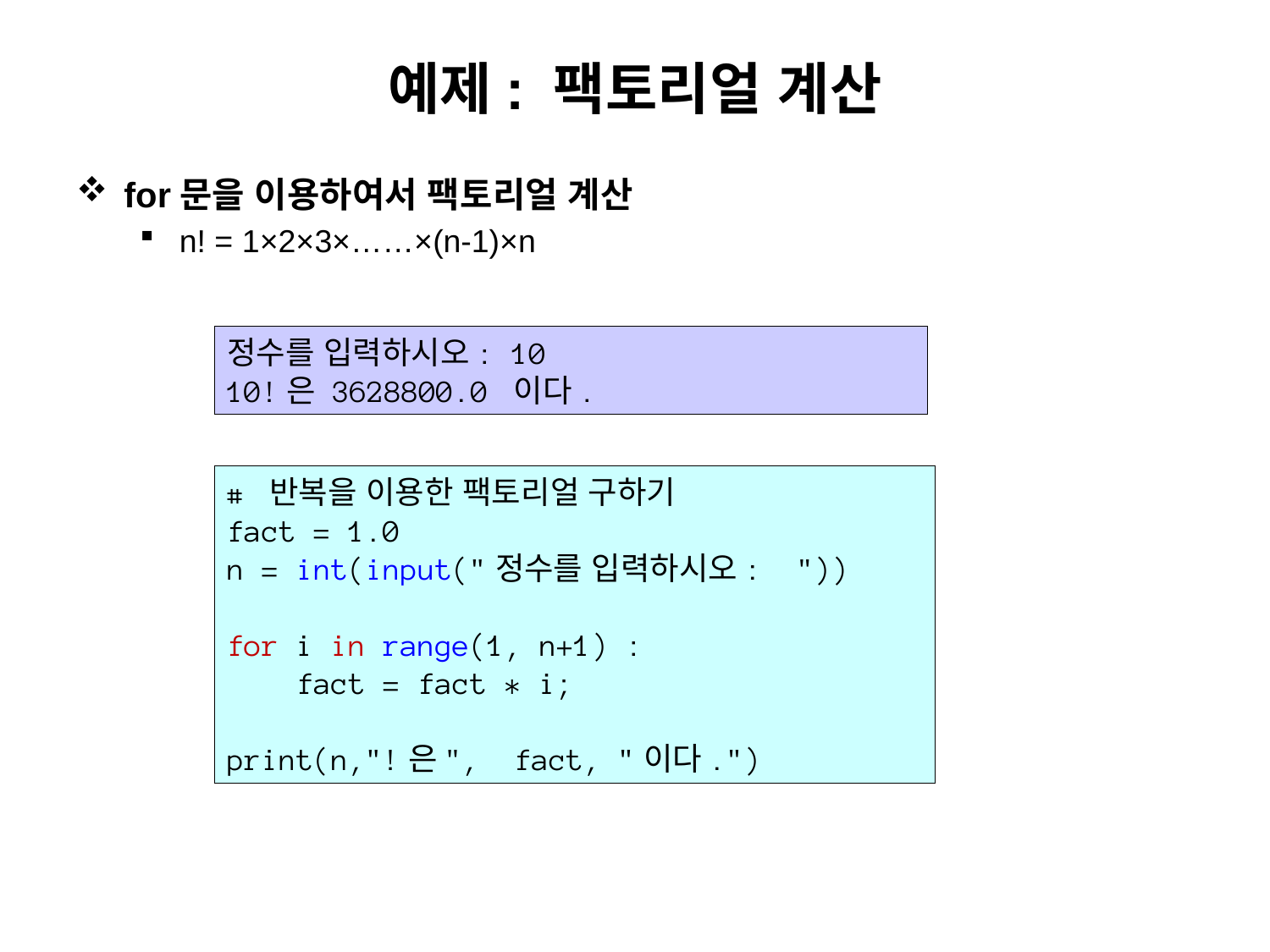

# 예제: 팩토리얼 계산
for문을 이용하여서 팩토리얼 계산
n! = 1×2×3×……×(n-1)×n
정수를 입력하시오: 10
10!은 3628800.0 이다.
# 반복을 이용한 팩토리얼 구하기
fact = 1.0
n = int(input("정수를 입력하시오:  "))

for i in range(1, n+1) :
    fact = fact * i;

print(n,"!은",  fact, "이다.")